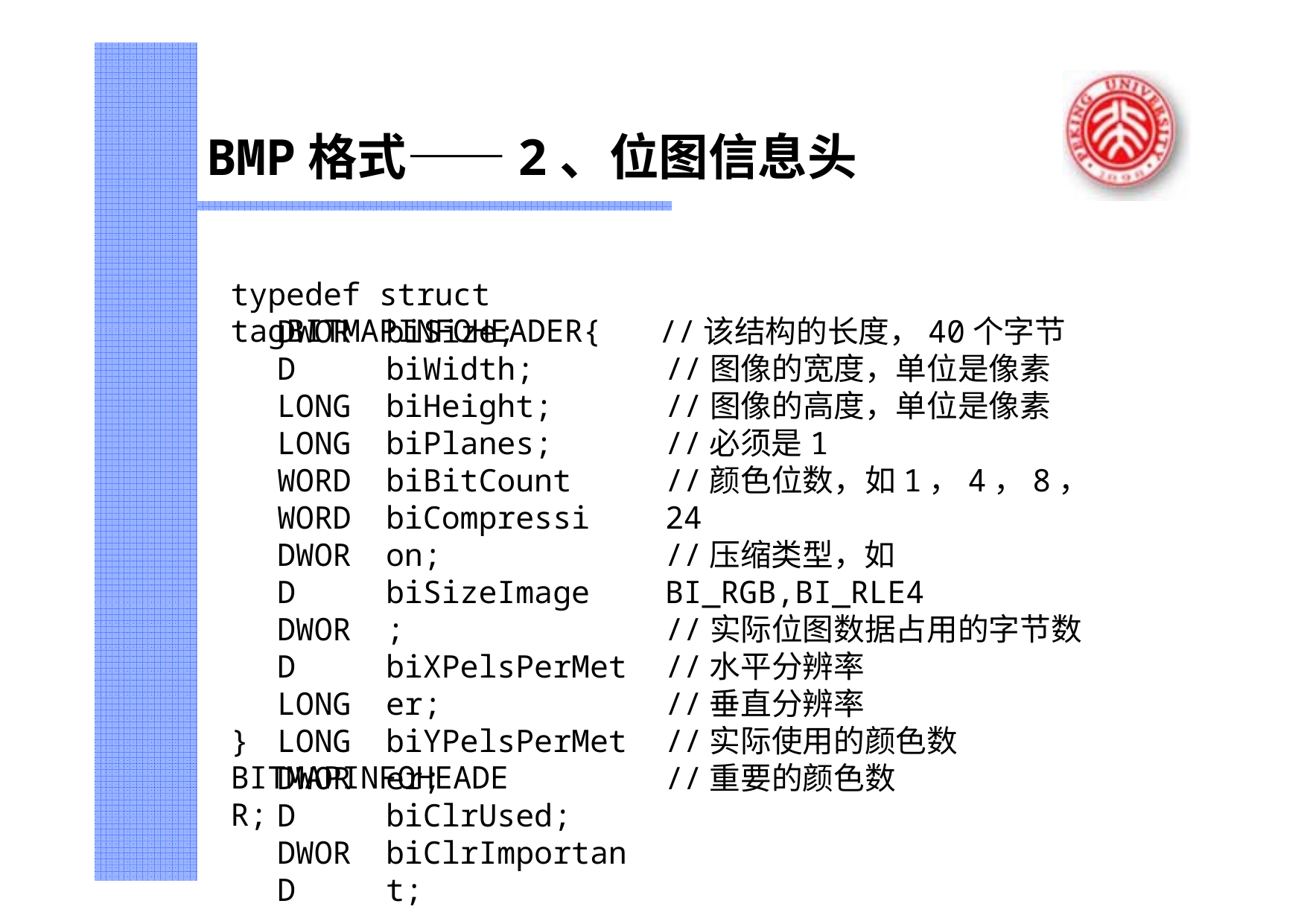

# BMP格式——2、位图信息头
typedef struct tagBITMAPINFOHEADER{
DWORD LONG LONG WORD WORD DWORD DWORD LONG LONG DWORD DWORD
biSize; biWidth; biHeight; biPlanes; biBitCount biCompression; biSizeImage;
biXPelsPerMeter; biYPelsPerMeter; biClrUsed; biClrImportant;
//该结构的长度，40个字节
//图像的宽度，单位是像素
//图像的高度，单位是像素
//必须是1
//颜色位数，如1，4，8，24
//压缩类型，如BI_RGB,BI_RLE4
//实际位图数据占用的字节数
//水平分辨率
//垂直分辨率
//实际使用的颜色数
//重要的颜色数
} BITMAPINFOHEADER;